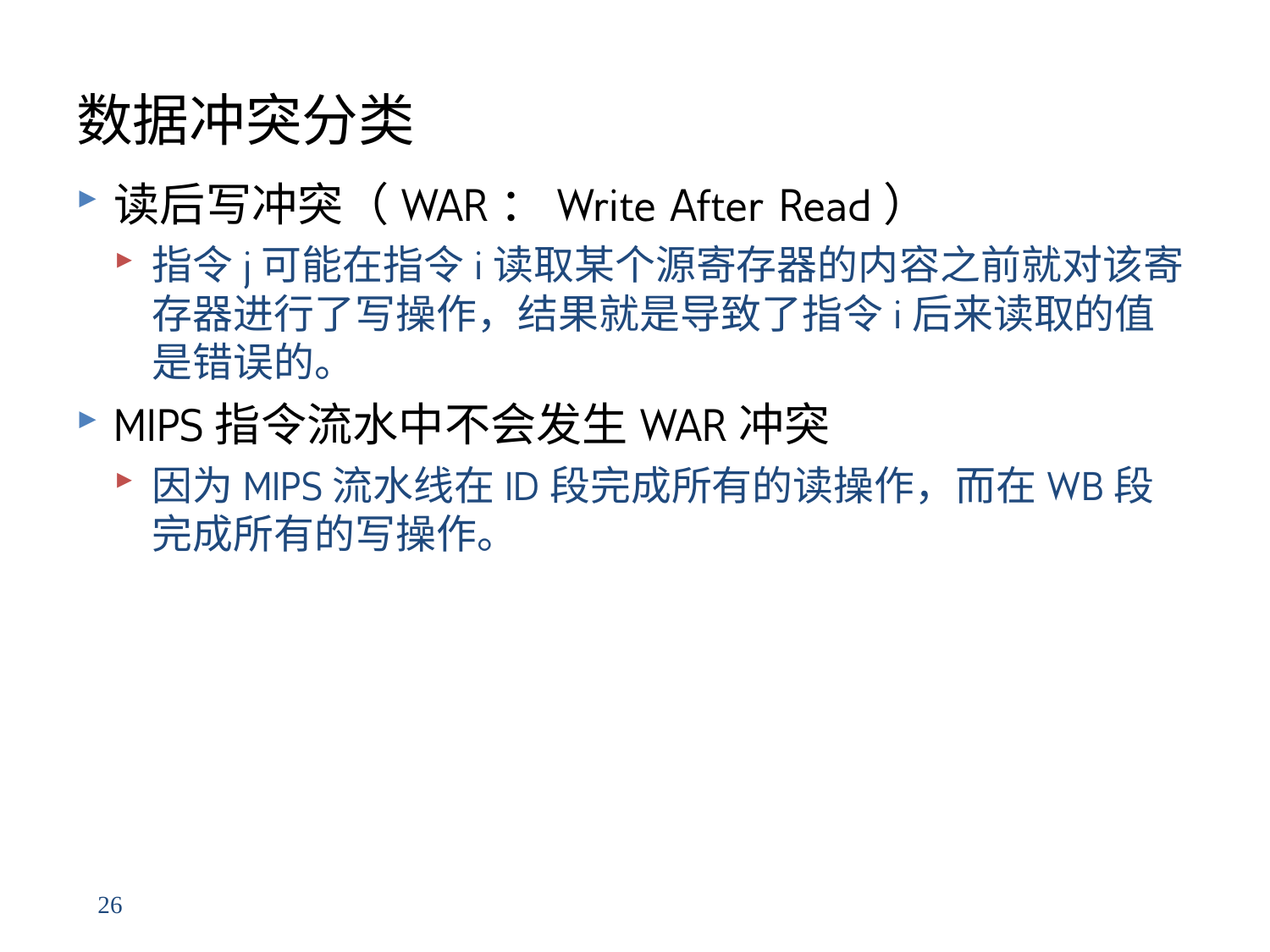

# 数据冲突分类
读后写冲突（WAR：Write After Read）
指令j可能在指令i读取某个源寄存器的内容之前就对该寄存器进行了写操作，结果就是导致了指令i后来读取的值是错误的。
MIPS指令流水中不会发生WAR冲突
因为MIPS流水线在ID段完成所有的读操作，而在WB段完成所有的写操作。
26